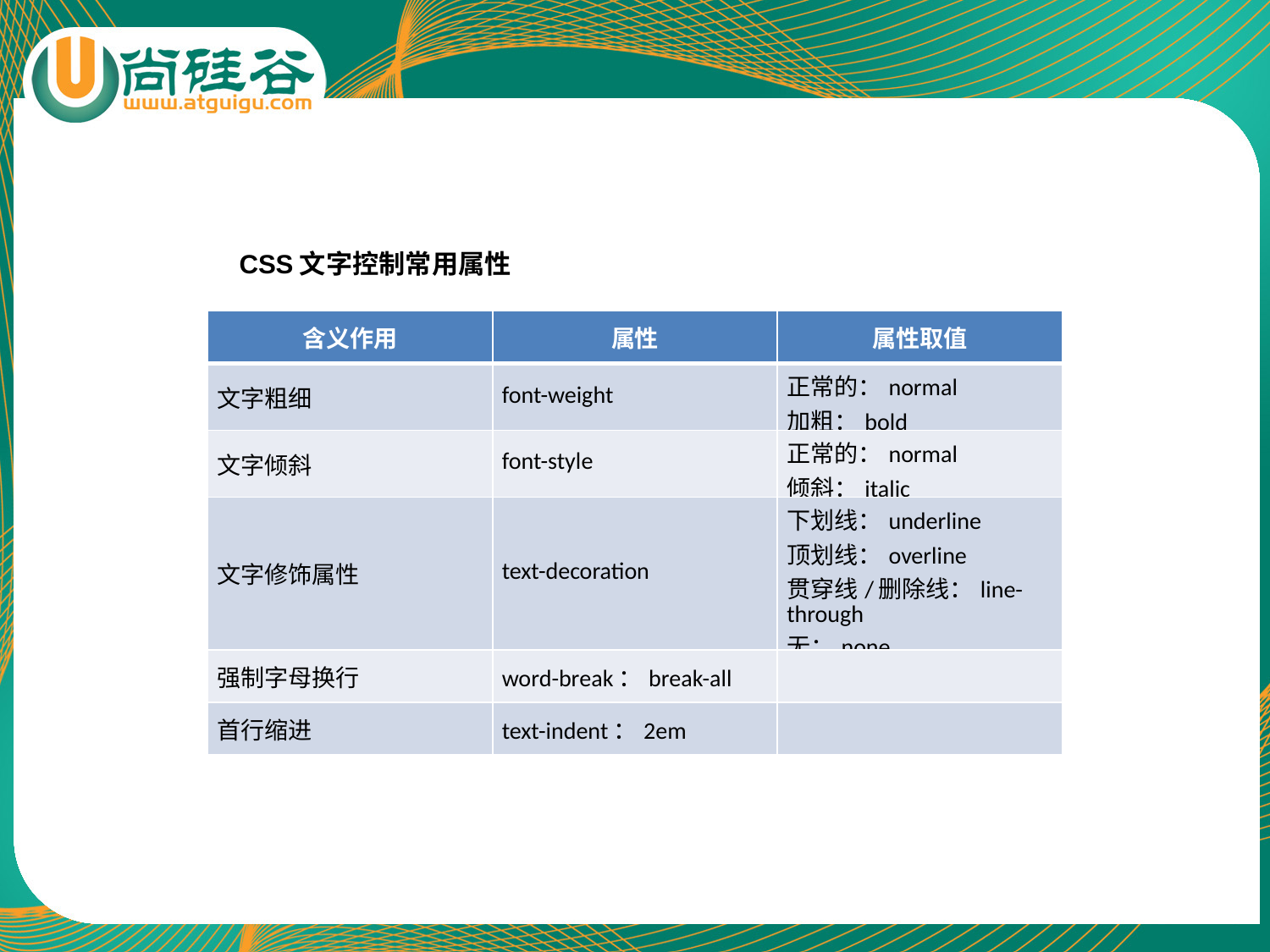

CSS文字控制常用属性
| 含义作用 | 属性 | 属性取值 |
| --- | --- | --- |
| 文字粗细 | font-weight | 正常的：normal 加粗：bold |
| 文字倾斜 | font-style | 正常的：normal 倾斜：italic |
| 文字修饰属性 | text-decoration | 下划线：underline 顶划线：overline 贯穿线/删除线：line-through 无：none |
| 强制字母换行 | word-break：break-all |  |
| 首行缩进 | text-indent：2em |  |